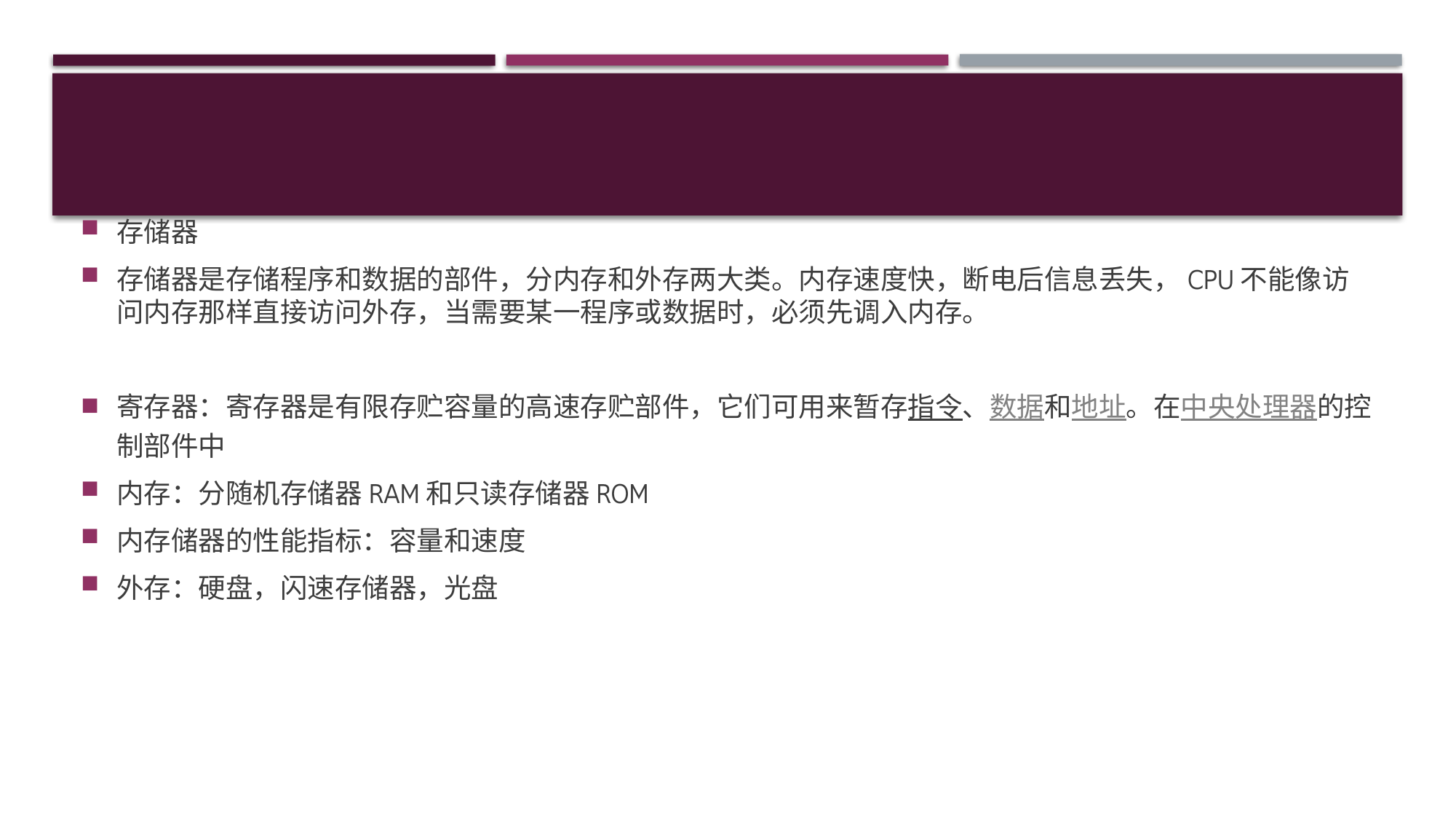

#
存储器
存储器是存储程序和数据的部件，分内存和外存两大类。内存速度快，断电后信息丢失，CPU不能像访问内存那样直接访问外存，当需要某一程序或数据时，必须先调入内存。

寄存器：寄存器是有限存贮容量的高速存贮部件，它们可用来暂存指令、数据和地址。在中央处理器的控制部件中
内存：分随机存储器RAM和只读存储器ROM
内存储器的性能指标：容量和速度
外存：硬盘，闪速存储器，光盘